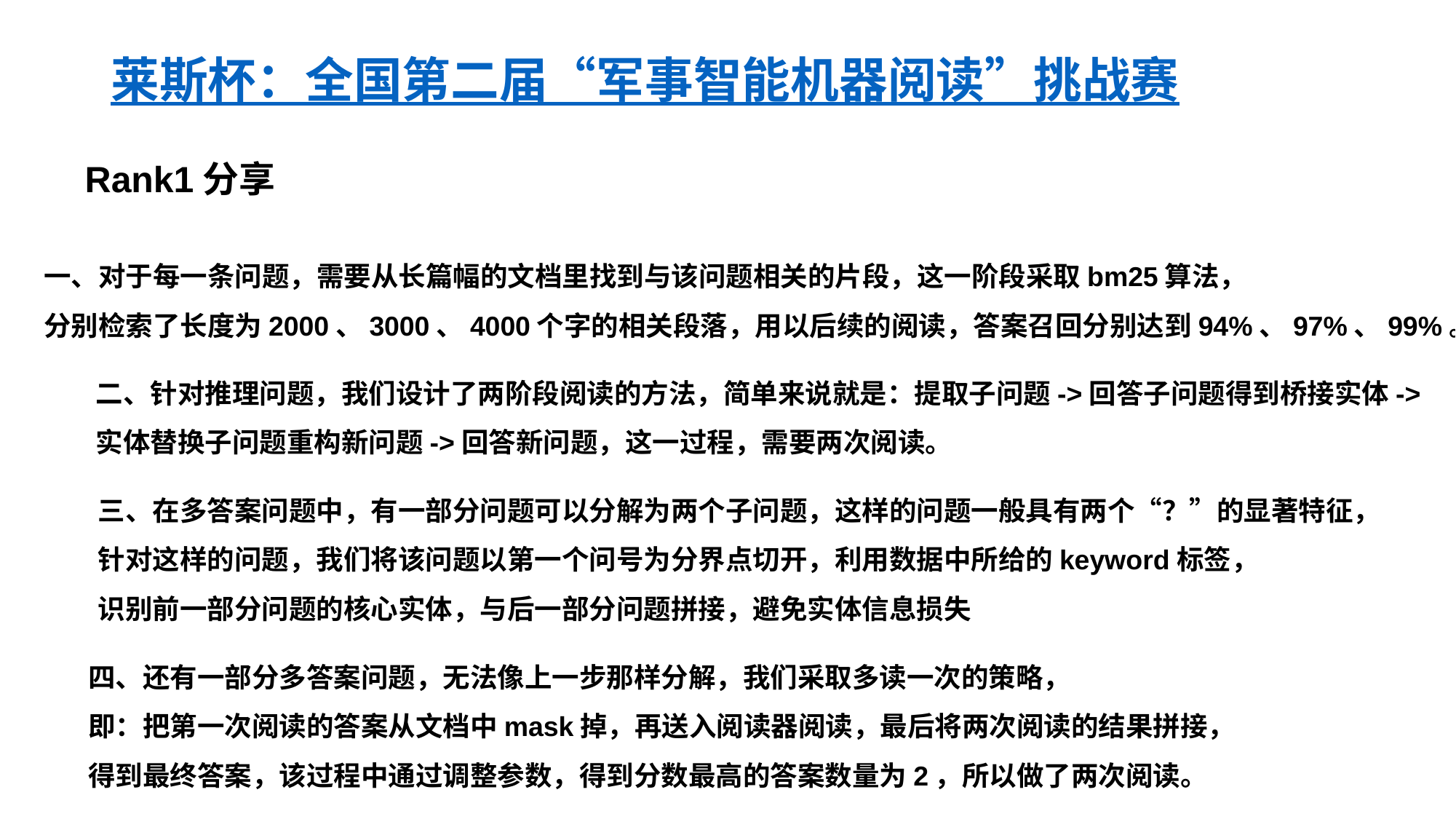

# 莱斯杯：全国第二届“军事智能机器阅读”挑战赛
Rank1分享
一、对于每一条问题，需要从长篇幅的文档里找到与该问题相关的片段，这一阶段采取bm25算法，
分别检索了长度为2000、3000、4000个字的相关段落，用以后续的阅读，答案召回分别达到94%、97%、99%。
二、针对推理问题，我们设计了两阶段阅读的方法，简单来说就是：提取子问题->回答子问题得到桥接实体->
实体替换子问题重构新问题->回答新问题，这一过程，需要两次阅读。
三、在多答案问题中，有一部分问题可以分解为两个子问题，这样的问题一般具有两个“？”的显著特征，
针对这样的问题，我们将该问题以第一个问号为分界点切开，利用数据中所给的keyword标签，
识别前一部分问题的核心实体，与后一部分问题拼接，避免实体信息损失
四、还有一部分多答案问题，无法像上一步那样分解，我们采取多读一次的策略，
即：把第一次阅读的答案从文档中mask掉，再送入阅读器阅读，最后将两次阅读的结果拼接，
得到最终答案，该过程中通过调整参数，得到分数最高的答案数量为2，所以做了两次阅读。